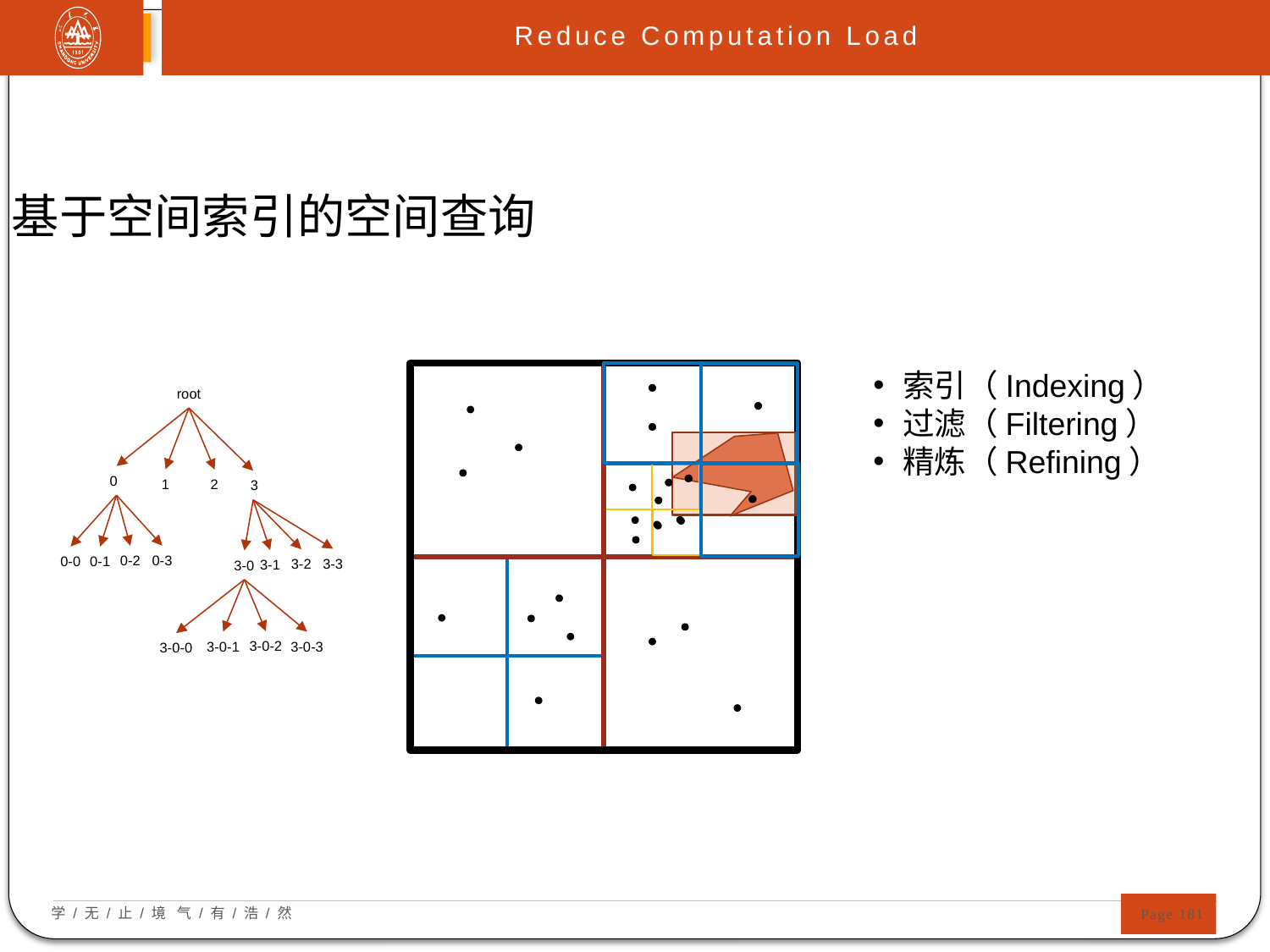

Reduce Computation Load
基于空间索引的空间查询
索引（Indexing）
过滤（Filtering）
精炼（Refining）

root
0
1
2
3
0-3
0-2
0-0
0-1
3-3
3-2
3-1
3-0
3-0-2
3-0-1
3-0-3
3-0-0

  Page 181